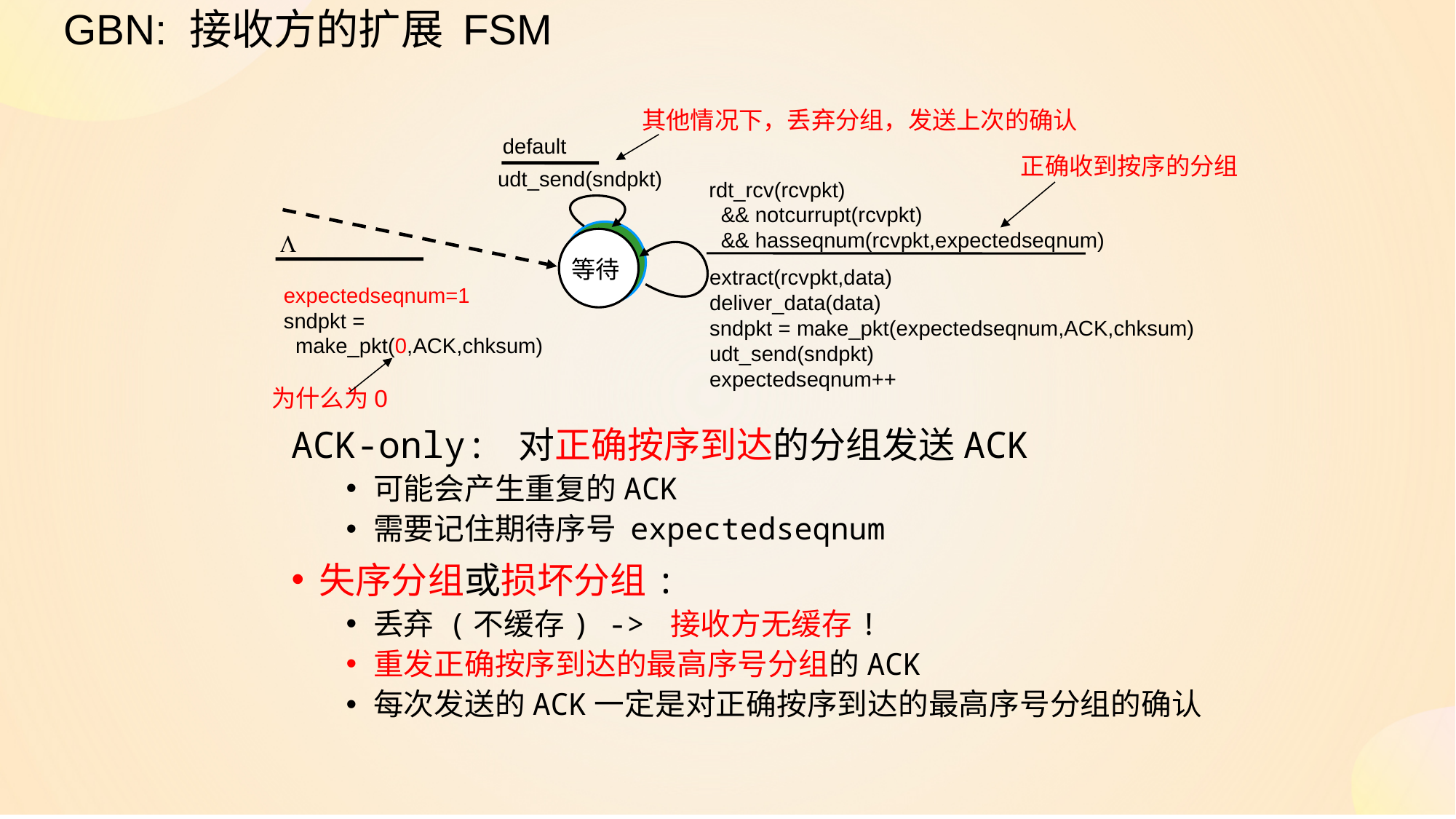

# GBN: 接收方的扩展 FSM
其他情况下，丢弃分组，发送上次的确认
default

正确收到按序的分组
udt_send(sndpkt)

rdt_rcv(rcvpkt)
  && notcurrupt(rcvpkt)
  && hasseqnum(rcvpkt,expectedseqnum)

Λ

等待

extract(rcvpkt,data)
deliver_data(data)
sndpkt = make_pkt(expectedseqnum,ACK,chksum)
udt_send(sndpkt)
expectedseqnum++

expectedseqnum=1
sndpkt =
  make_pkt(0,ACK,chksum)

为什么为0
ACK-only: 对正确按序到达的分组发送ACK
可能会产生重复的ACK
需要记住期待序号 expectedseqnum
失序分组或损坏分组:
丢弃 (不缓存) -> 接收方无缓存!
重发正确按序到达的最高序号分组的ACK
每次发送的ACK一定是对正确按序到达的最高序号分组的确认